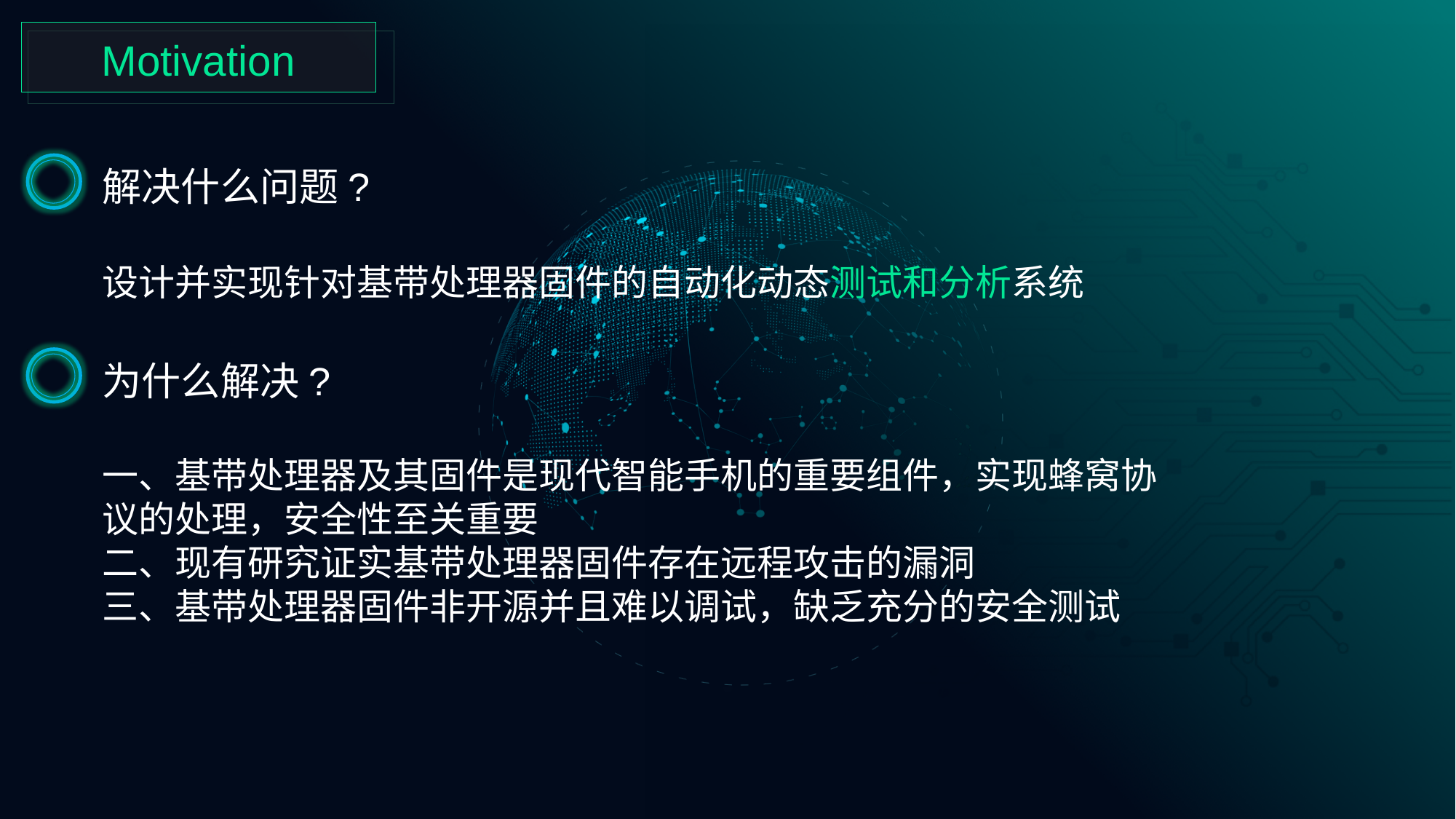

Motivation

解决什么问题?
设计并实现针对基带处理器固件的自动化动态测试和分析系统

为什么解决?
一、基带处理器及其固件是现代智能手机的重要组件，实现蜂窝协议的处理，安全性至关重要
二、现有研究证实基带处理器固件存在远程攻击的漏洞
三、基带处理器固件非开源并且难以调试，缺乏充分的安全测试